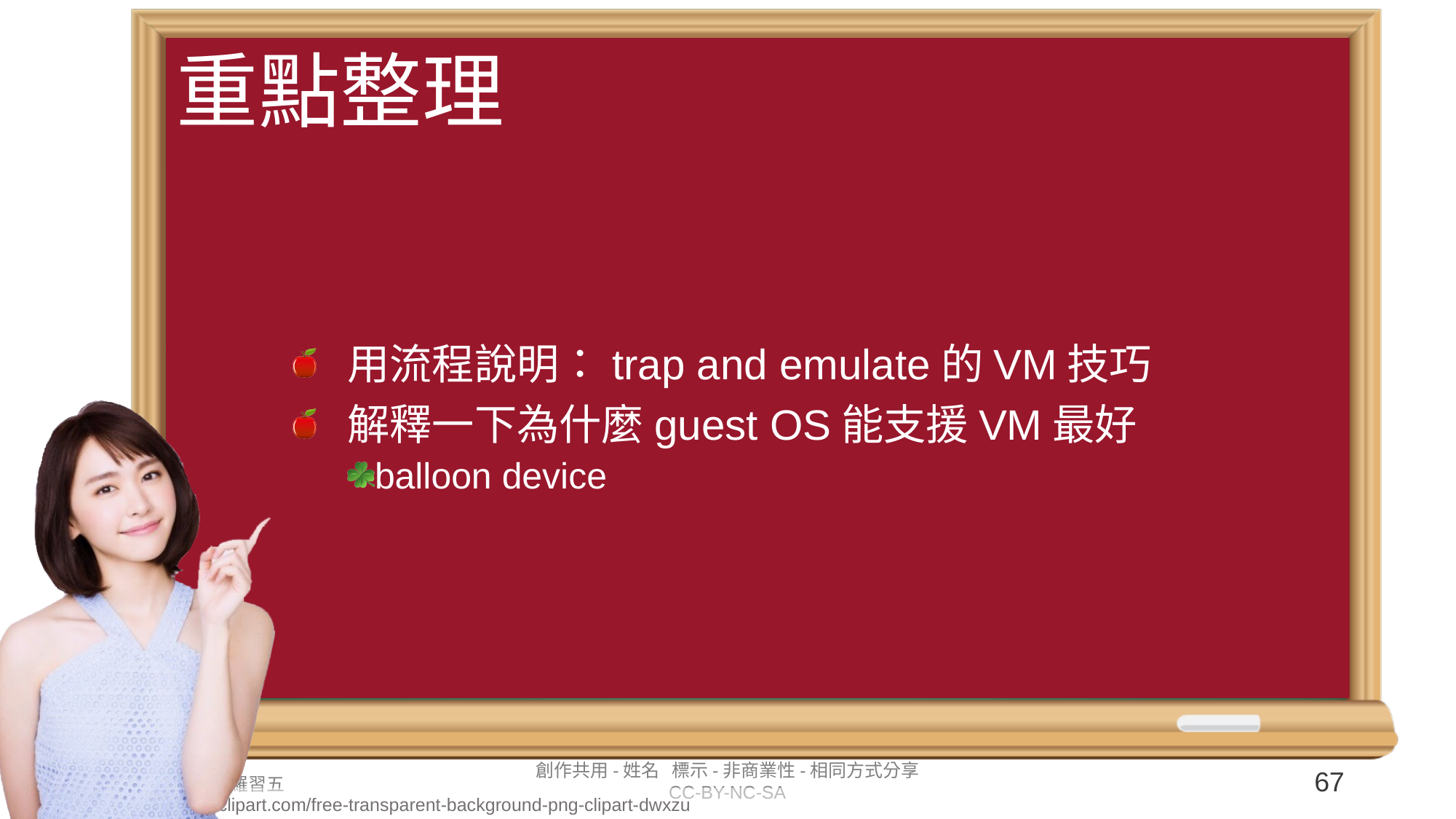

用流程說明：trap and emulate的VM技巧
解釋一下為什麼guest OS能支援VM最好
balloon device